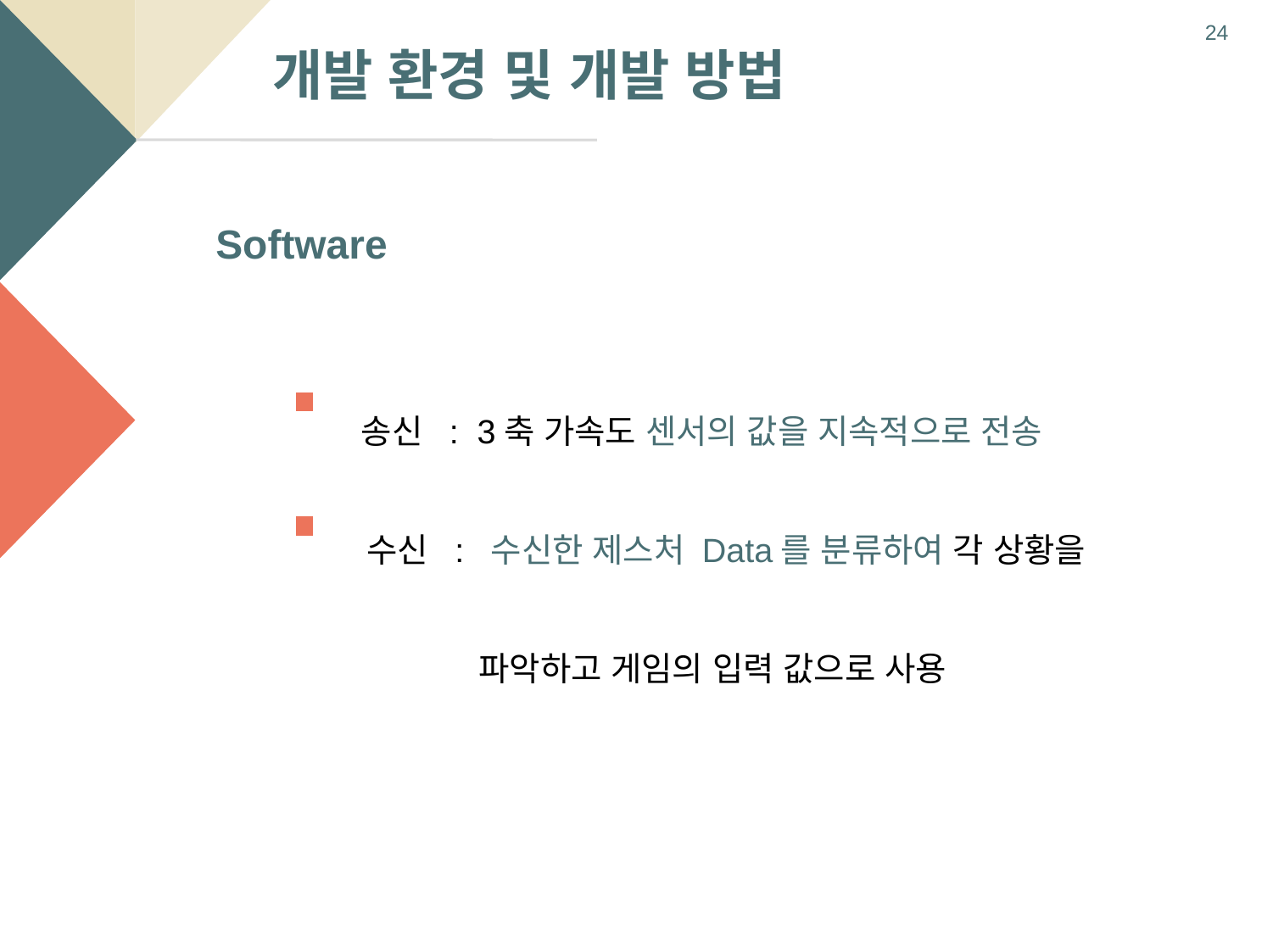

24
개발 환경 및 개발 방법
Software

   송신  :  3축 가속도 센서의 값을 지속적으로 전송
   수신  :  수신한 제스처 Data를 분류하여 각 상황을
               파악하고 게임의 입력 값으로 사용